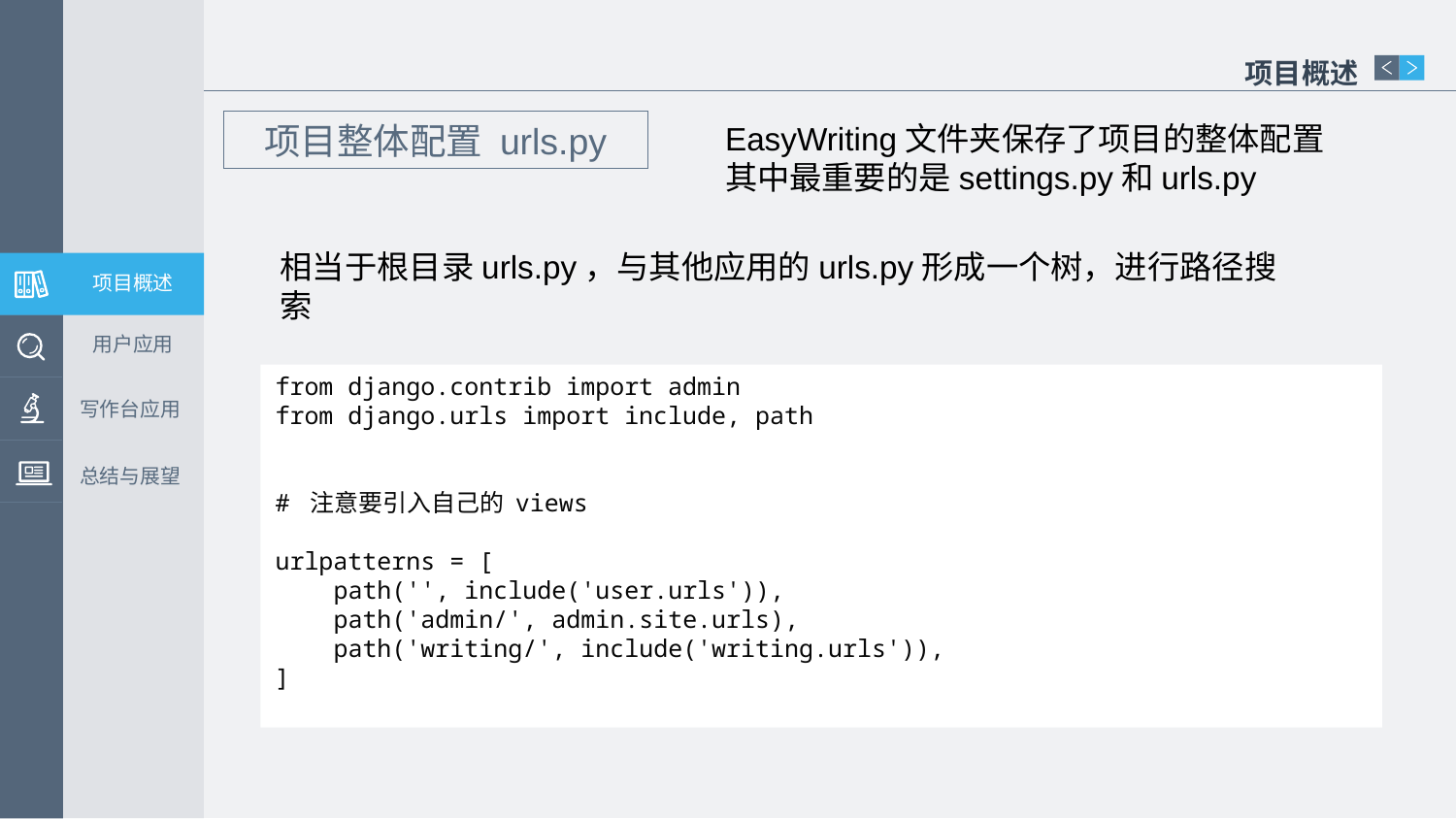

项目概述

项目整体配置 urls.py
EasyWriting文件夹保存了项目的整体配置
其中最重要的是settings.py和urls.py
相当于根目录urls.py，与其他应用的urls.py形成一个树，进行路径搜索

项目概述

用户应用

from django.contrib import admin
from django.urls import include, path

# 注意要引入自己的 views

urlpatterns = [
    path('', include('user.urls')),
    path('admin/', admin.site.urls),
    path('writing/', include('writing.urls')),
]

写作台应用

总结与展望